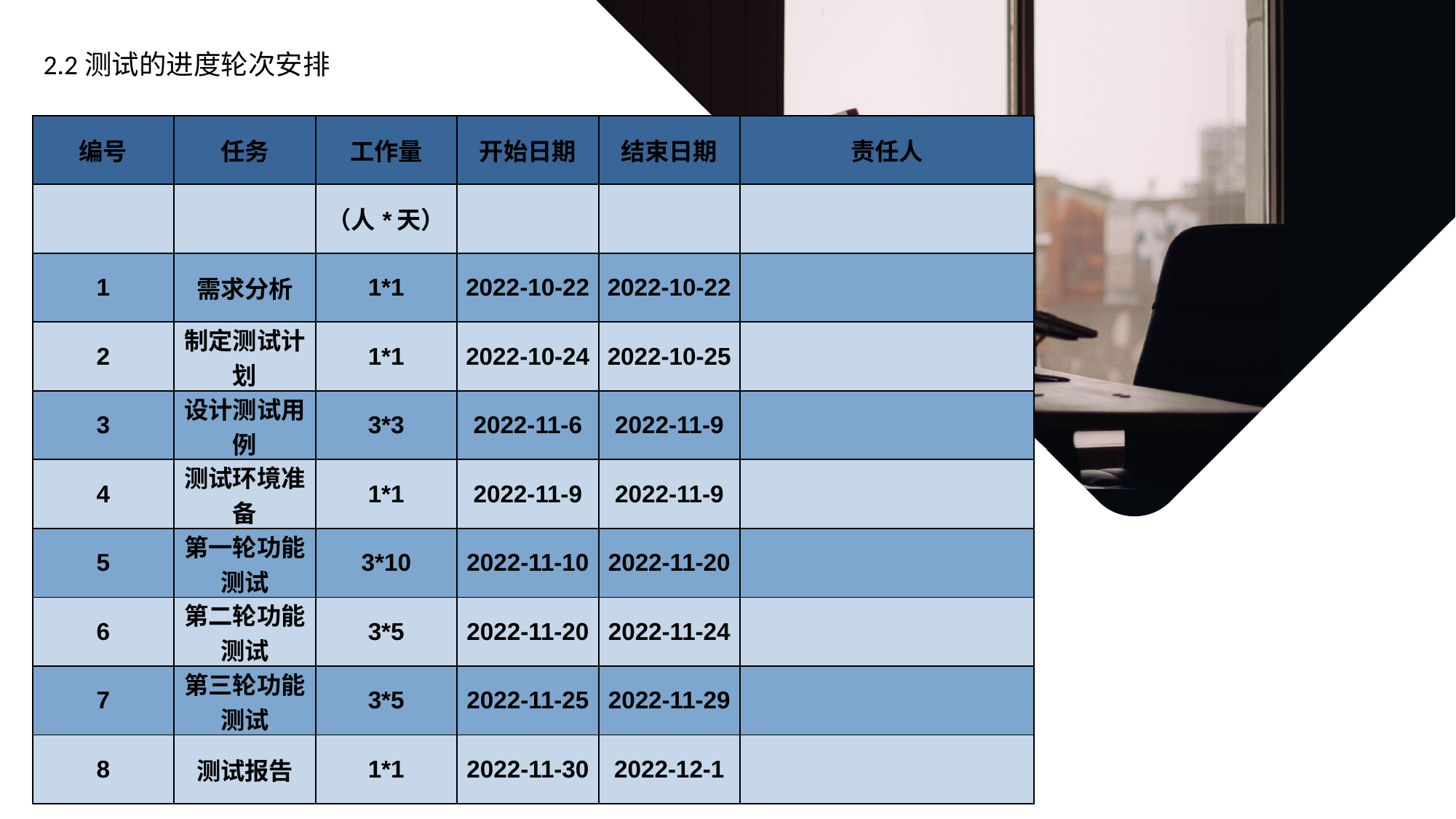

2.2测试的进度轮次安排
| 编号 | 任务 | 工作量 | 开始日期 | 结束日期 | 责任人 |
| --- | --- | --- | --- | --- | --- |
|  |  | （人\*天） |  |  |  |
| 1 | 需求分析 | 1\*1 | 2022-10-22 | 2022-10-22 |  |
| 2 | 制定测试计划 | 1\*1 | 2022-10-24 | 2022-10-25 |  |
| 3 | 设计测试用例 | 3\*3 | 2022-11-6 | 2022-11-9 |  |
| 4 | 测试环境准备 | 1\*1 | 2022-11-9 | 2022-11-9 |  |
| 5 | 第一轮功能测试 | 3\*10 | 2022-11-10 | 2022-11-20 |  |
| 6 | 第二轮功能测试 | 3\*5 | 2022-11-20 | 2022-11-24 |  |
| 7 | 第三轮功能测试 | 3\*5 | 2022-11-25 | 2022-11-29 |  |
| 8 | 测试报告 | 1\*1 | 2022-11-30 | 2022-12-1 |  |